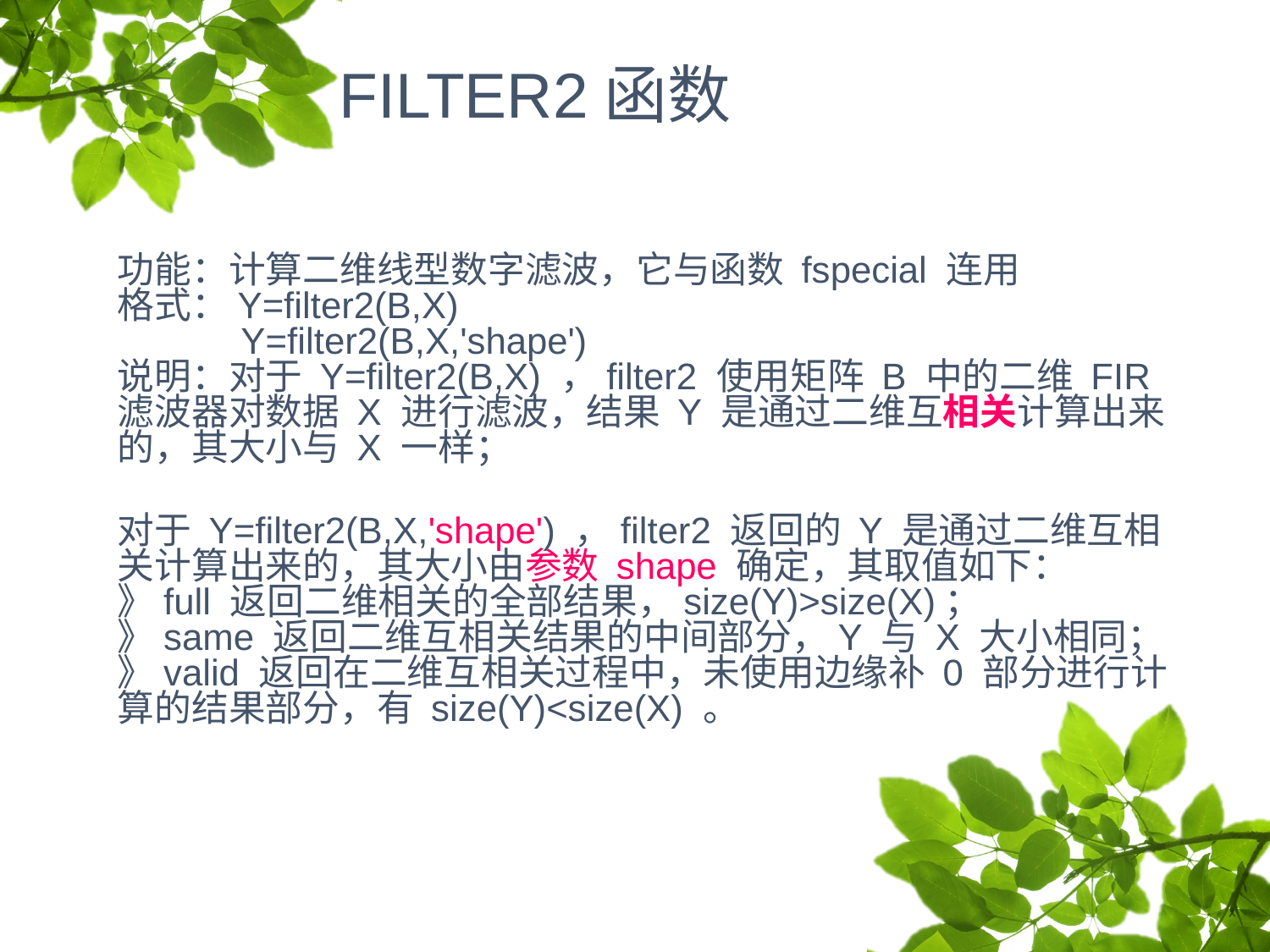

# filter2函数
功能：计算二维线型数字滤波，它与函数 fspecial 连用
格式：Y=filter2(B,X)
            Y=filter2(B,X,'shape')
说明：对于 Y=filter2(B,X) ，filter2 使用矩阵 B 中的二维 FIR 滤波器对数据 X 进行滤波，结果 Y 是通过二维互相关计算出来的，其大小与 X 一样；

对于 Y=filter2(B,X,'shape') ，filter2 返回的 Y 是通过二维互相关计算出来的，其大小由参数 shape 确定，其取值如下：
》full 返回二维相关的全部结果，size(Y)>size(X)；
》same 返回二维互相关结果的中间部分，Y 与 X 大小相同；
》valid 返回在二维互相关过程中，未使用边缘补 0 部分进行计算的结果部分，有 size(Y)<size(X) 。